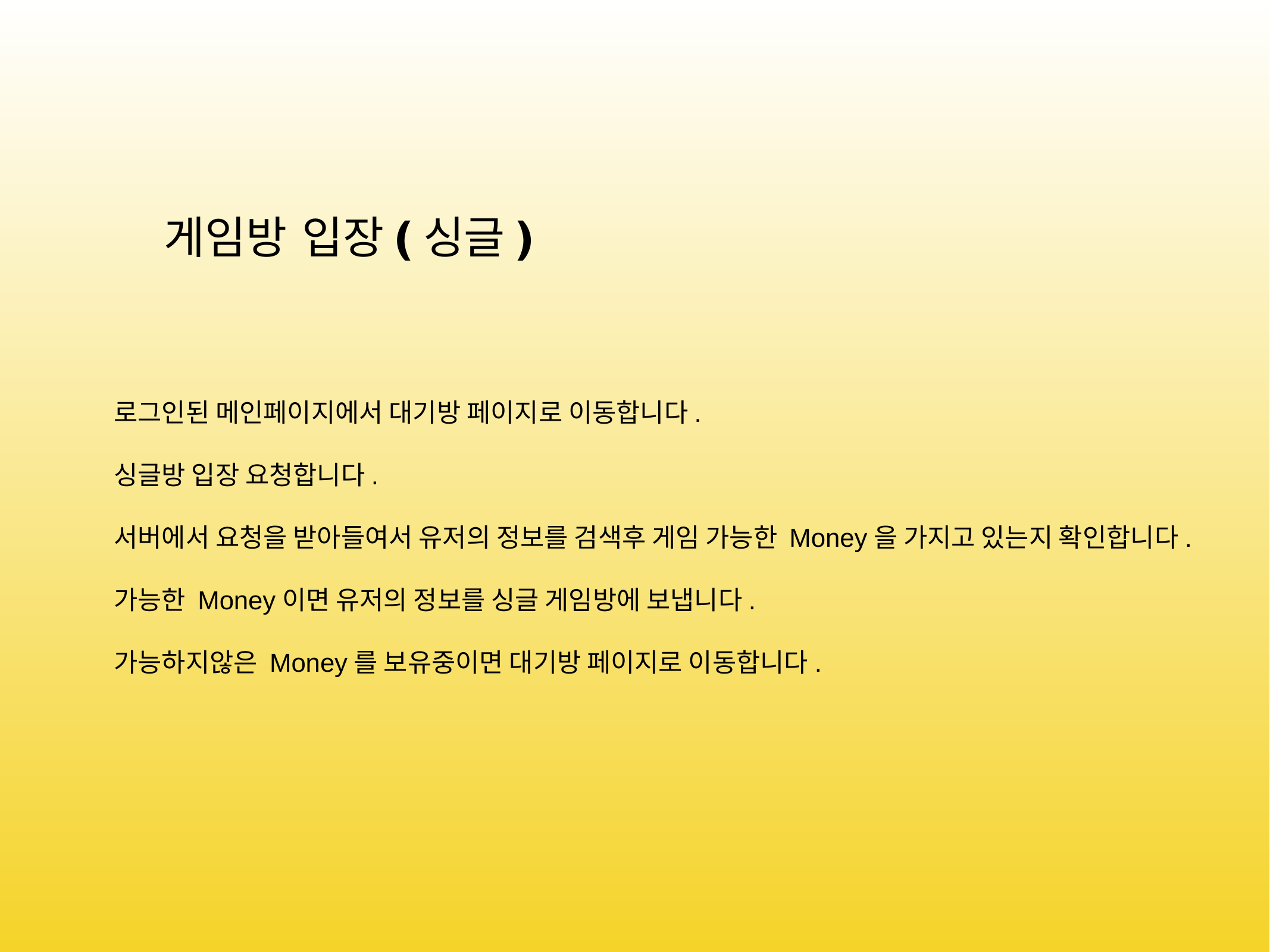

게임방 입장(싱글)
로그인된 메인페이지에서 대기방 페이지로 이동합니다.

싱글방 입장 요청합니다.

서버에서 요청을 받아들여서 유저의 정보를 검색후 게임 가능한 Money을 가지고 있는지 확인합니다.

가능한 Money이면 유저의 정보를 싱글 게임방에 보냅니다.

가능하지않은 Money를 보유중이면 대기방 페이지로 이동합니다.